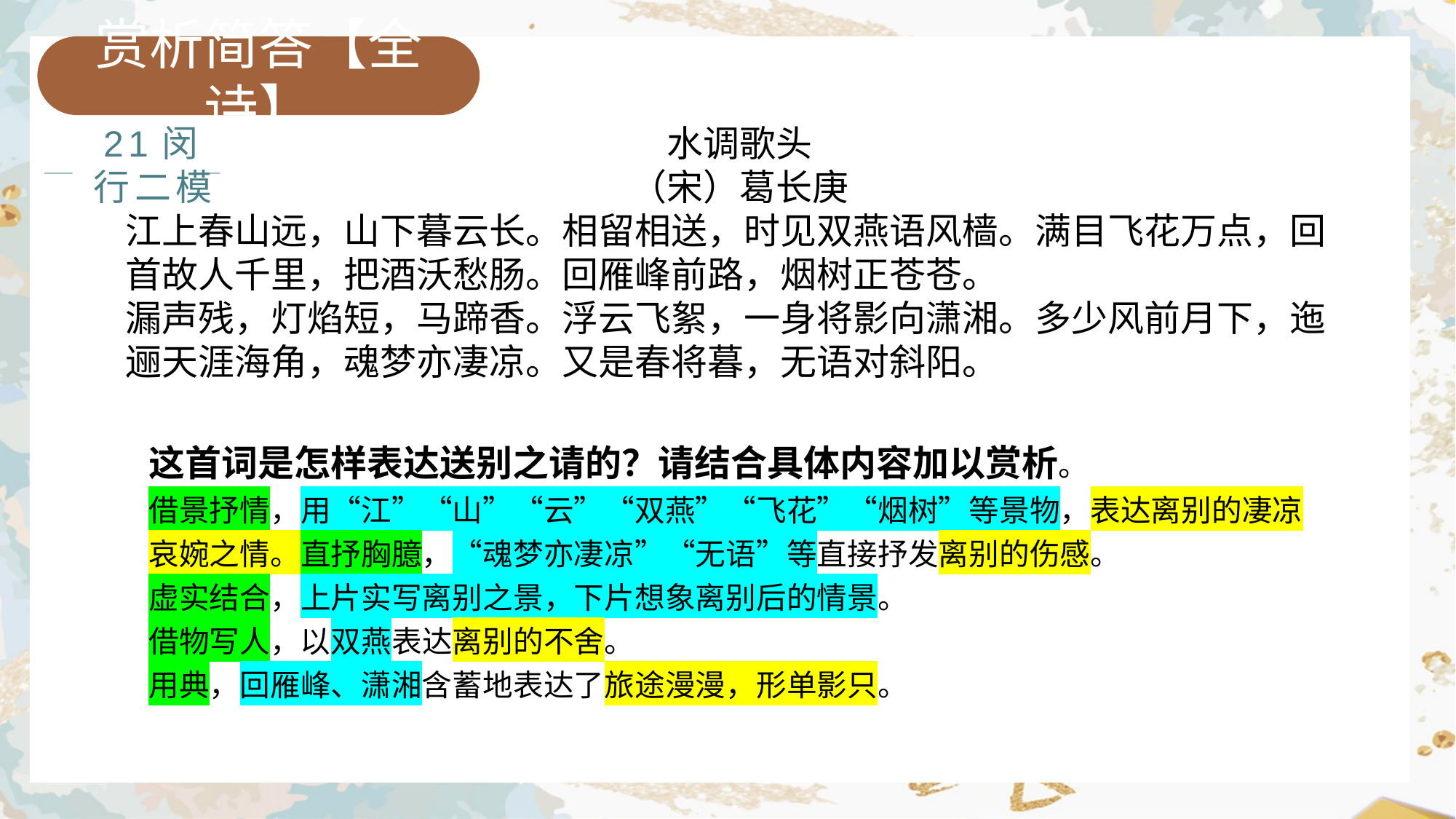

赏析简答【全诗】
水调歌头
（宋）葛长庚
江上春山远，山下暮云长。相留相送，时见双燕语风樯。满目飞花万点，回首故人千里，把酒沃愁肠。回雁峰前路，烟树正苍苍。
漏声残，灯焰短，马蹄香。浮云飞絮，一身将影向潇湘。多少风前月下，迤逦天涯海角，魂梦亦凄凉。又是春将暮，无语对斜阳。
21闵行二模
这首词是怎样表达送别之请的？请结合具体内容加以赏析。
借景抒情，用“江”“山”“云”“双燕”“飞花”“烟树”等景物，表达离别的凄凉哀婉之情。直抒胸臆，“魂梦亦凄凉”“无语”等直接抒发离别的伤感。
虚实结合，上片实写离别之景，下片想象离别后的情景。
借物写人，以双燕表达离别的不舍。
用典，回雁峰、潇湘含蓄地表达了旅途漫漫，形单影只。